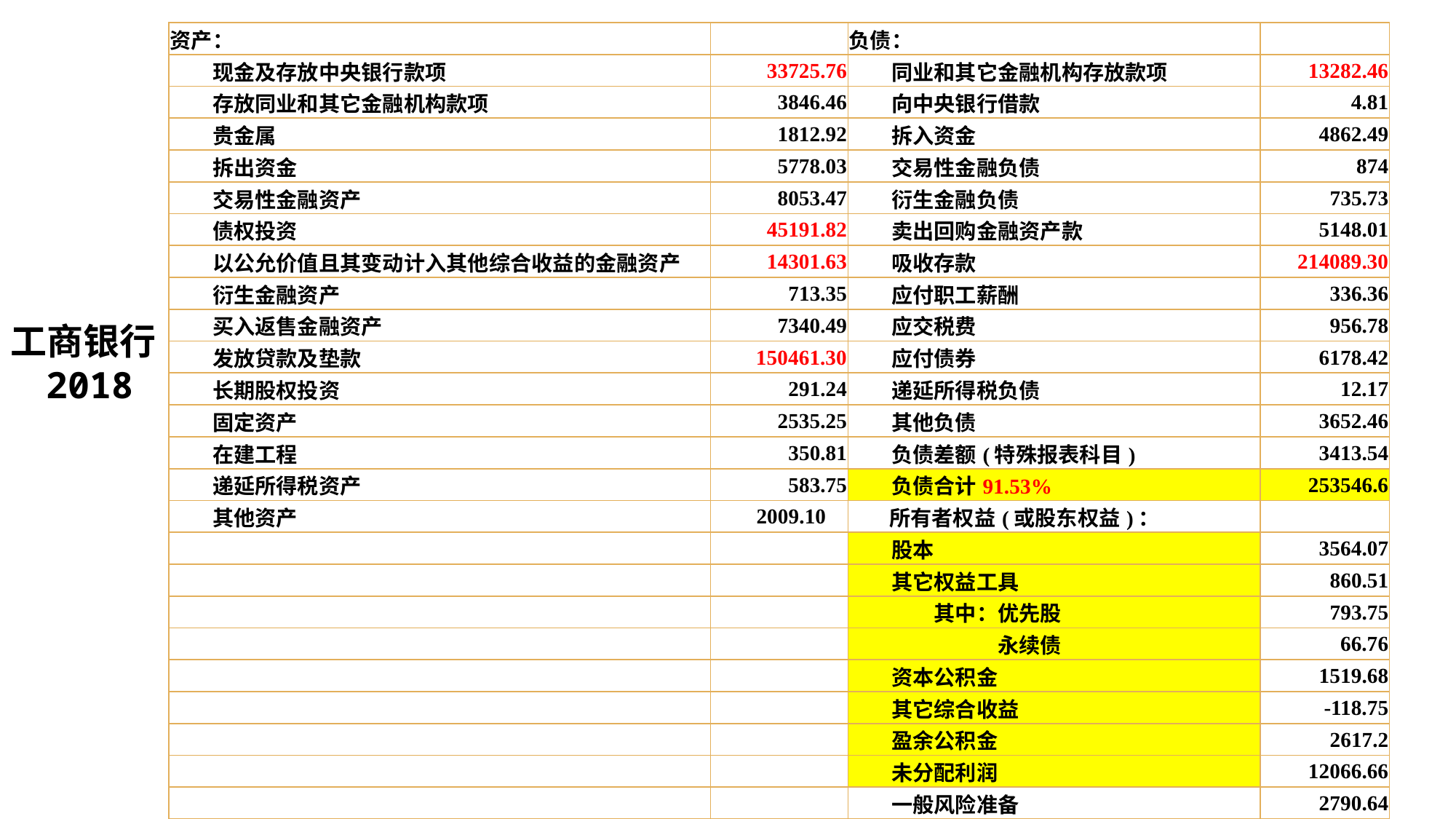

| 资产： |  | 负债： |  |
| --- | --- | --- | --- |
| 现金及存放中央银行款项 | 33725.76 | 同业和其它金融机构存放款项 | 13282.46 |
| 存放同业和其它金融机构款项 | 3846.46 | 向中央银行借款 | 4.81 |
| 贵金属 | 1812.92 | 拆入资金 | 4862.49 |
| 拆出资金 | 5778.03 | 交易性金融负债 | 874 |
| 交易性金融资产 | 8053.47 | 衍生金融负债 | 735.73 |
| 债权投资 | 45191.82 | 卖出回购金融资产款 | 5148.01 |
| 以公允价值且其变动计入其他综合收益的金融资产 | 14301.63 | 吸收存款 | 214089.30 |
| 衍生金融资产 | 713.35 | 应付职工薪酬 | 336.36 |
| 买入返售金融资产 | 7340.49 | 应交税费 | 956.78 |
| 发放贷款及垫款 | 150461.30 | 应付债券 | 6178.42 |
| 长期股权投资 | 291.24 | 递延所得税负债 | 12.17 |
| 固定资产 | 2535.25 | 其他负债 | 3652.46 |
| 在建工程 | 350.81 | 负债差额(特殊报表科目) | 3413.54 |
| 递延所得税资产 | 583.75 | 负债合计91.53% | 253546.6 |
| 其他资产 | 2009.10 | 所有者权益(或股东权益)： |  |
|  |  | 股本 | 3564.07 |
|  |  | 其它权益工具 | 860.51 |
|  |  | 其中：优先股 | 793.75 |
|  |  | 永续债 | 66.76 |
|  |  | 资本公积金 | 1519.68 |
|  |  | 其它综合收益 | -118.75 |
|  |  | 盈余公积金 | 2617.2 |
|  |  | 未分配利润 | 12066.66 |
|  |  | 一般风险准备 | 2790.64 |
|  |  | 归属于母公司所有者权益合计 | 23300.01 |
|  |  | 少数股东权益 | 148.82 |
|  |  | 所有者权益合计 | 23448.83 |
| 资产总计 | 276995.4 | 负债及股东权益总计 | 276995.4 |
工商银行
2018